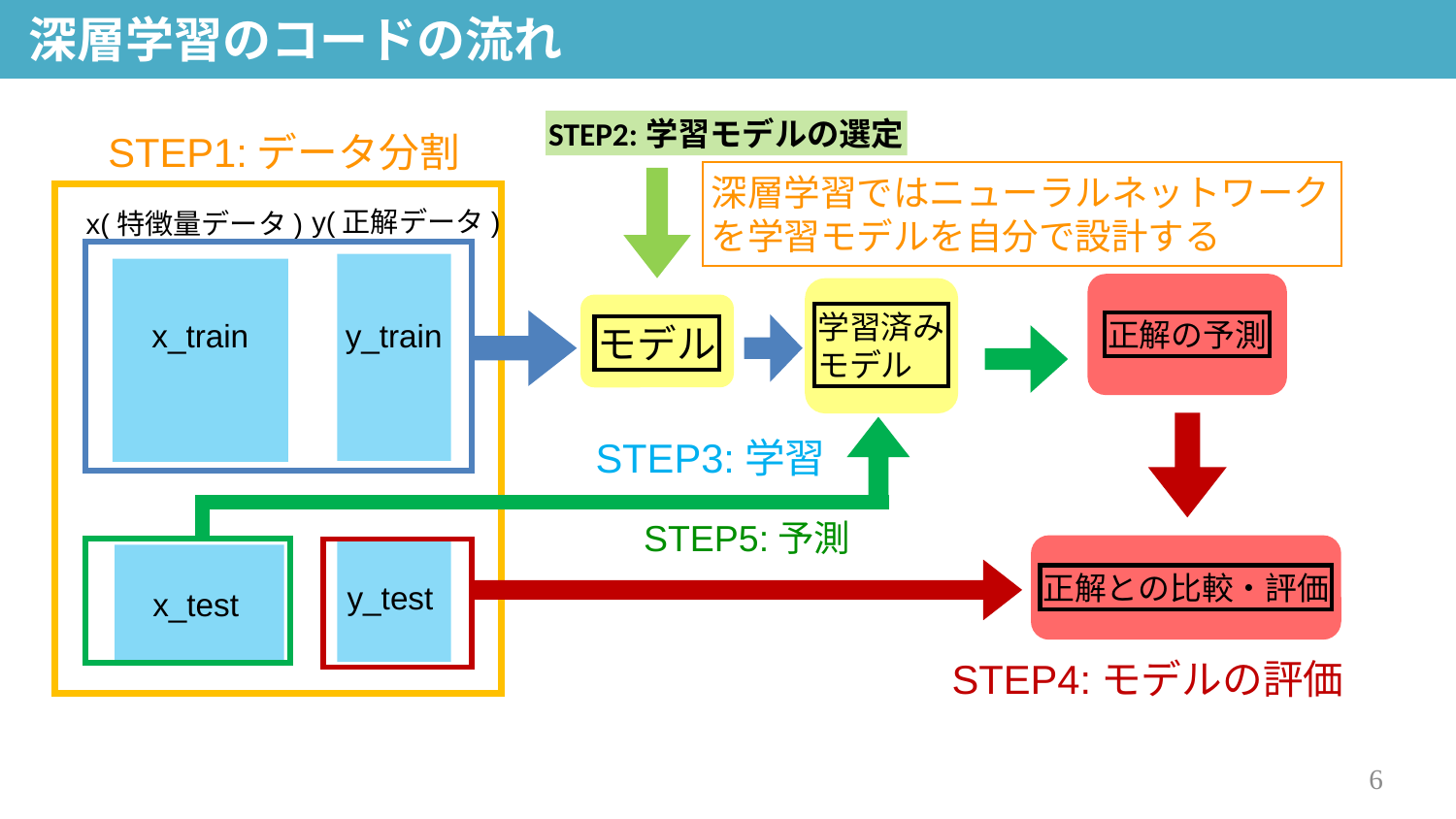

深層学習のコードの流れ
深層学習の流れのまとめ
STEP2:学習モデルの選定
STEP1:データ分割
深層学習ではニューラルネットワークを学習モデルを自分で設計する

y(正解データ)
x(特徴量データ)

学習済み
モデル

正解の予測
x_train
y_train

モデル

STEP3:学習

STEP5:予測

正解との比較・評価
y_test
x_test
STEP4:モデルの評価
6